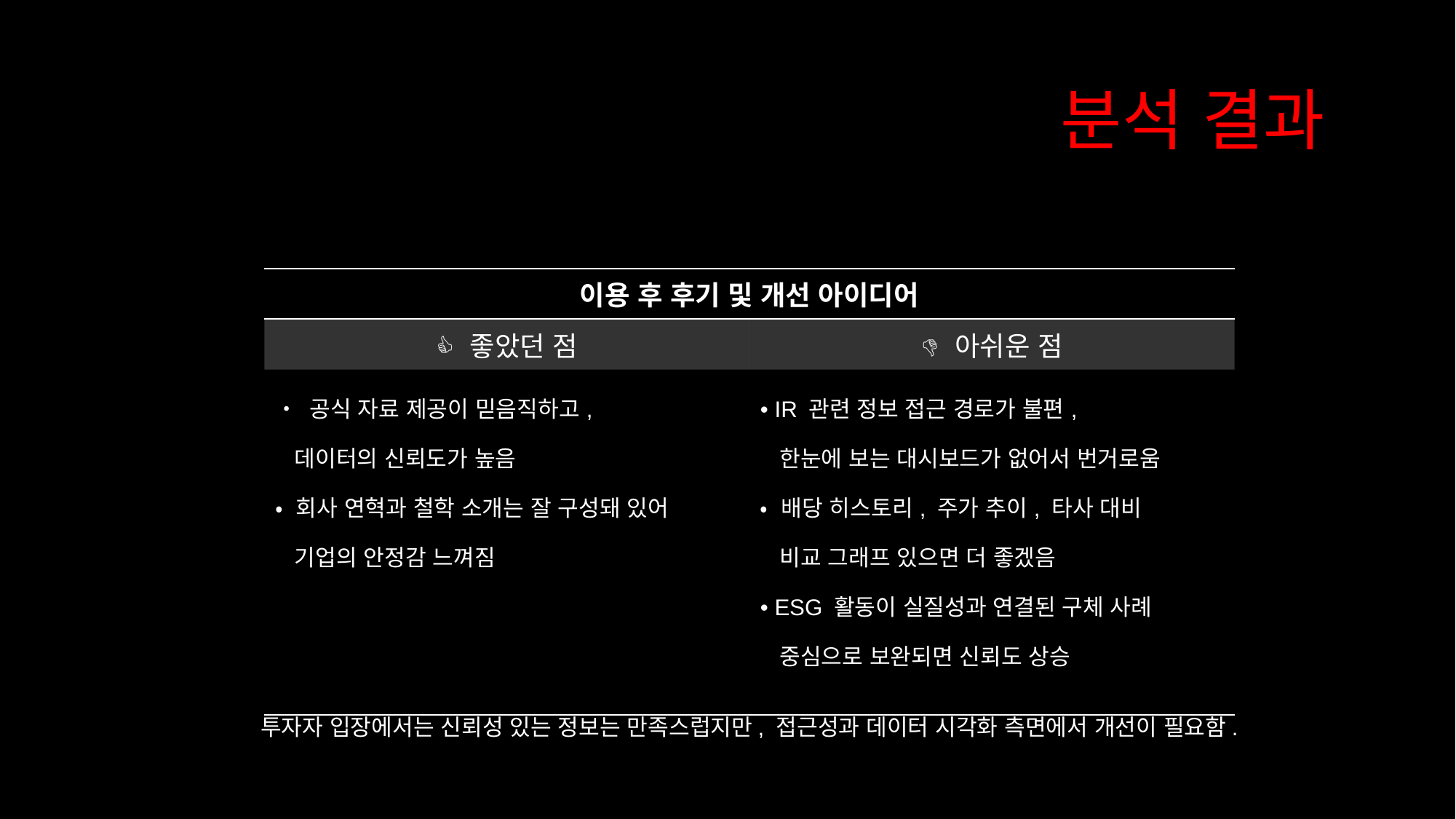

# 분석 결과
| 이용 후 후기 및 개선 아이디어 |  |
| --- | --- |
| 👍 좋았던 점 | 👎 아쉬운 점 |
| • 공식 자료 제공이 믿음직하고, 데이터의 신뢰도가 높음 • 회사 연혁과 철학 소개는 잘 구성돼 있어 기업의 안정감 느껴짐 | • IR 관련 정보 접근 경로가 불편, 한눈에 보는 대시보드가 없어서 번거로움 • 배당 히스토리, 주가 추이, 타사 대비 비교 그래프 있으면 더 좋겠음 • ESG 활동이 실질성과 연결된 구체 사례 중심으로 보완되면 신뢰도 상승 |
투자자 입장에서는 신뢰성 있는 정보는 만족스럽지만, 접근성과 데이터 시각화 측면에서 개선이 필요함.